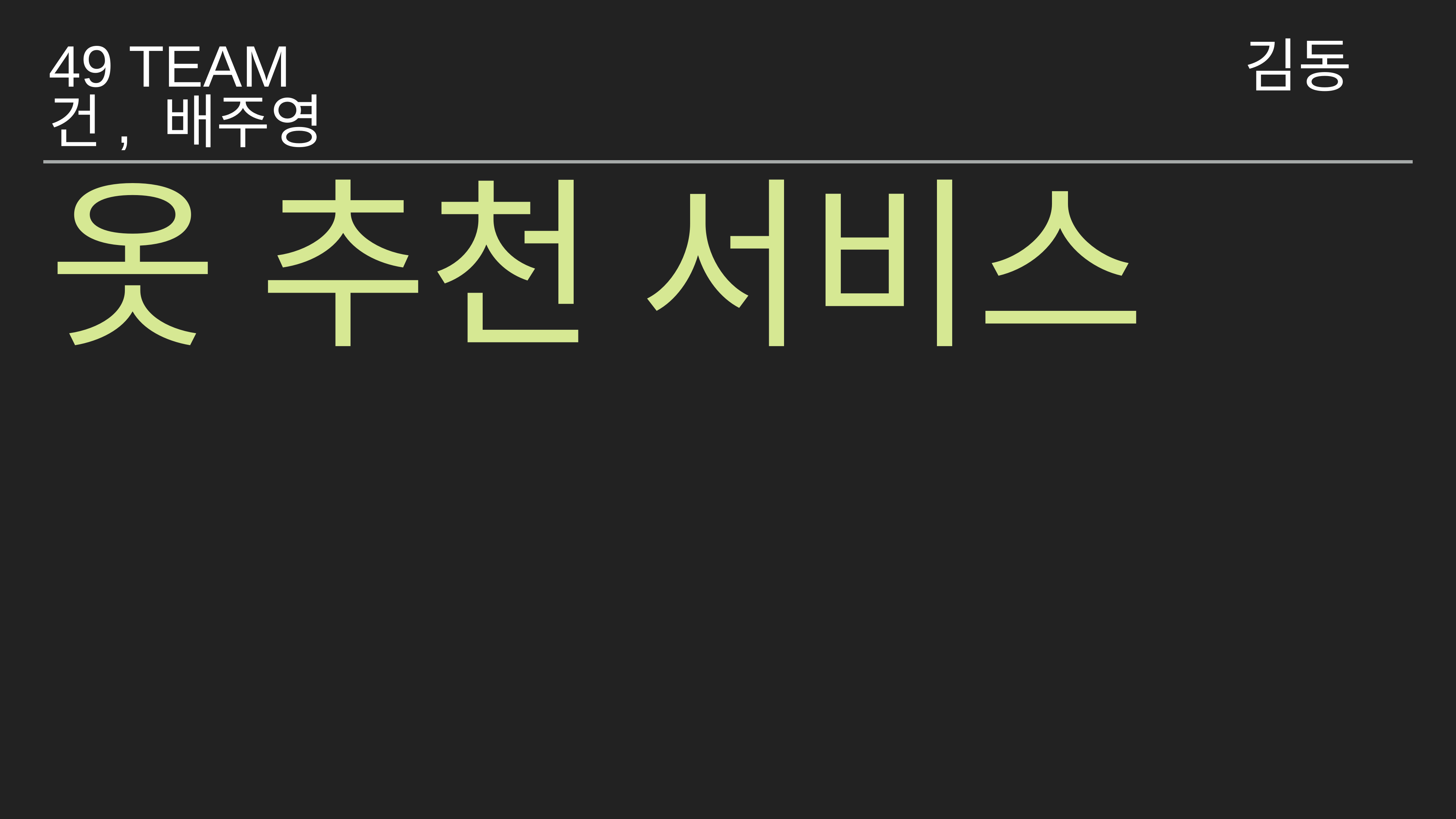

49 Team                                                          김동건, 배주영

옷 추천 서비스